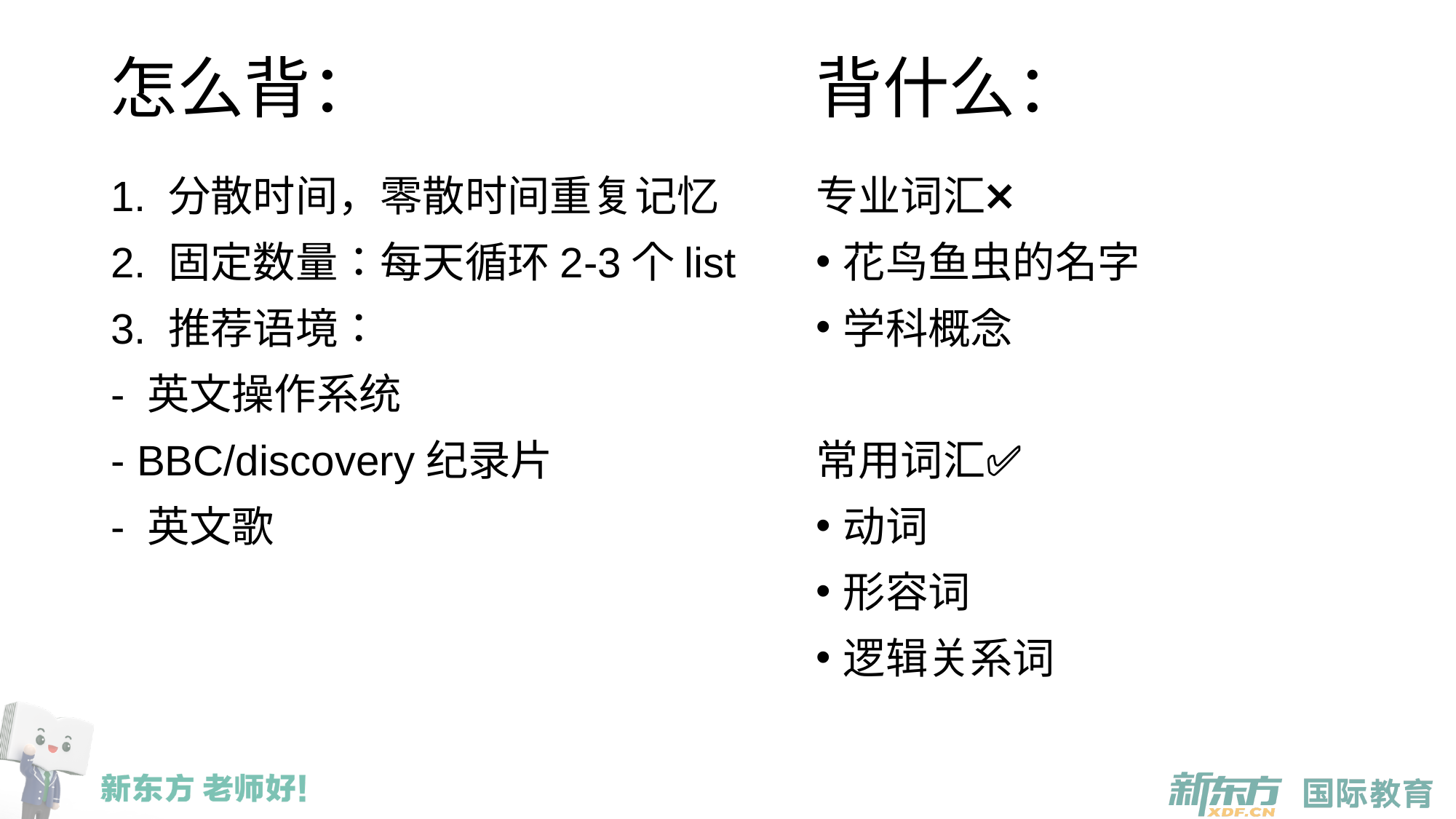

背什么：
# 怎么背：
1. 分散时间，零散时间重复记忆
2. 固定数量：每天循环2-3个list
3. 推荐语境：
- 英文操作系统
- BBC/discovery纪录片
- 英文歌

专业词汇❌
花鸟鱼虫的名字
学科概念

常用词汇✅
动词
形容词
逻辑关系词